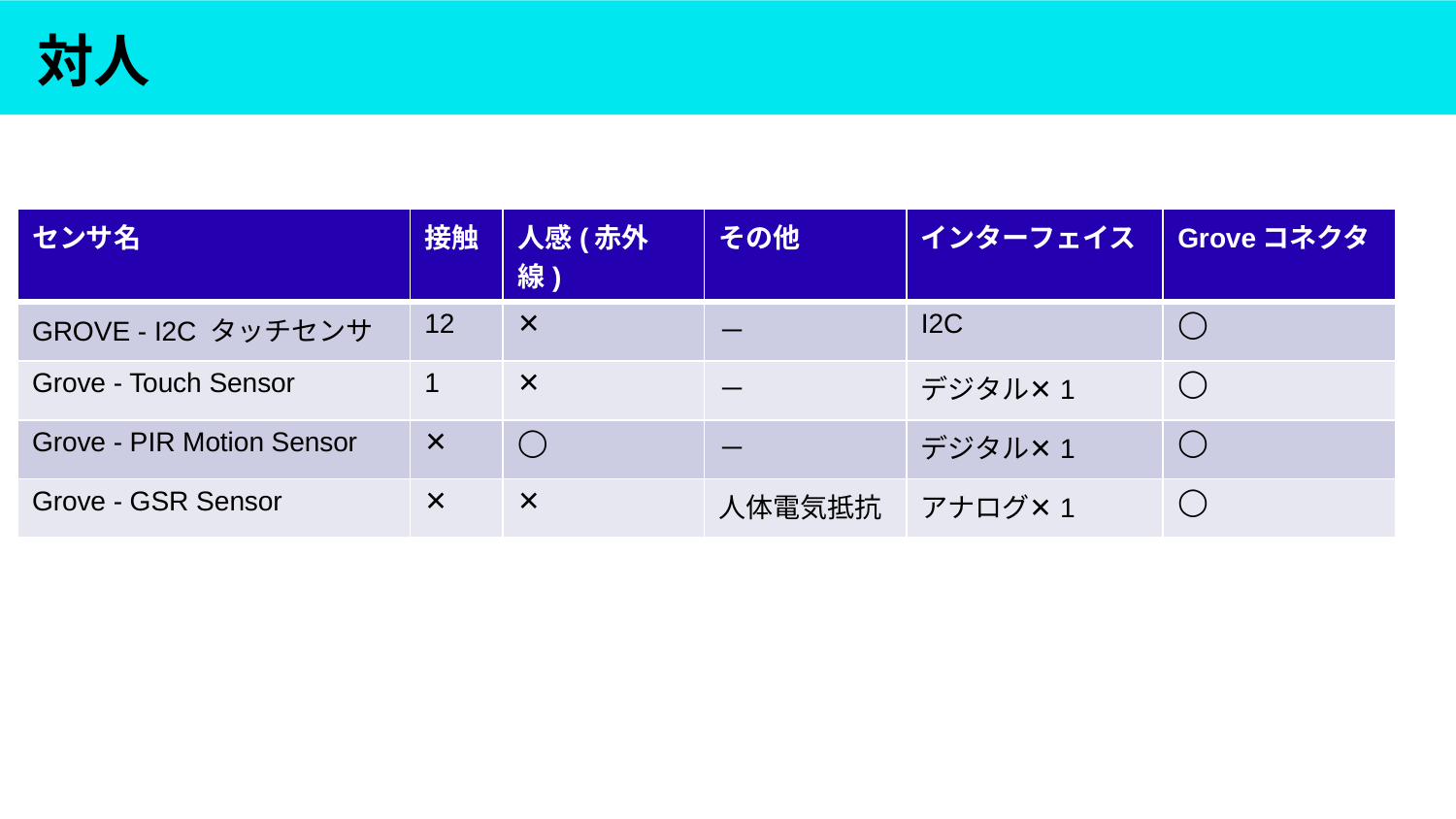

# 対人
| センサ名 | 接触 | 人感(赤外線) | その他 | インターフェイス | Groveコネクタ |
| --- | --- | --- | --- | --- | --- |
| GROVE - I2C タッチセンサ | 12 | ✕ | － | I2C | ◯ |
| Grove - Touch Sensor | 1 | ✕ | － | デジタル✕1 | ◯ |
| Grove - PIR Motion Sensor | ✕ | ◯ | － | デジタル✕1 | ◯ |
| Grove - GSR Sensor | ✕ | ✕ | 人体電気抵抗 | アナログ✕1 | ◯ |